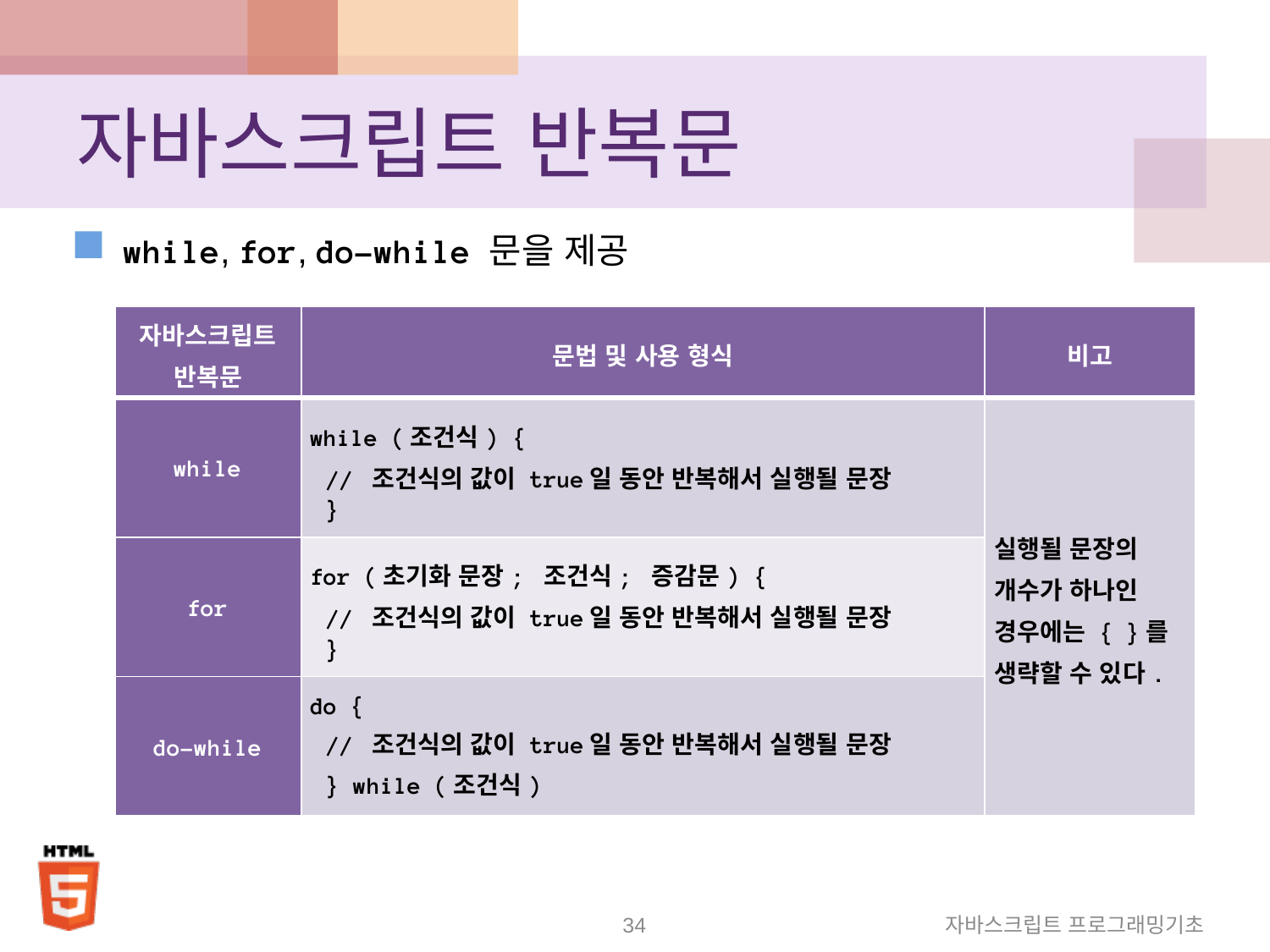

# 자바스크립트 반복문
while, for, do-while 문을 제공
| 자바스크립트 반복문 | 문법 및 사용 형식 | 비고 |
| --- | --- | --- |
| while | while (조건식) { // 조건식의 값이 true일 동안 반복해서 실행될 문장 } | 실행될 문장의 개수가 하나인 경우에는 { }를 생략할 수 있다. |
| for | for (초기화 문장; 조건식; 증감문) { // 조건식의 값이 true일 동안 반복해서 실행될 문장 } |  |
| do-while | do { // 조건식의 값이 true일 동안 반복해서 실행될 문장 } while (조건식) |  |
34
자바스크립트 프로그래밍기초